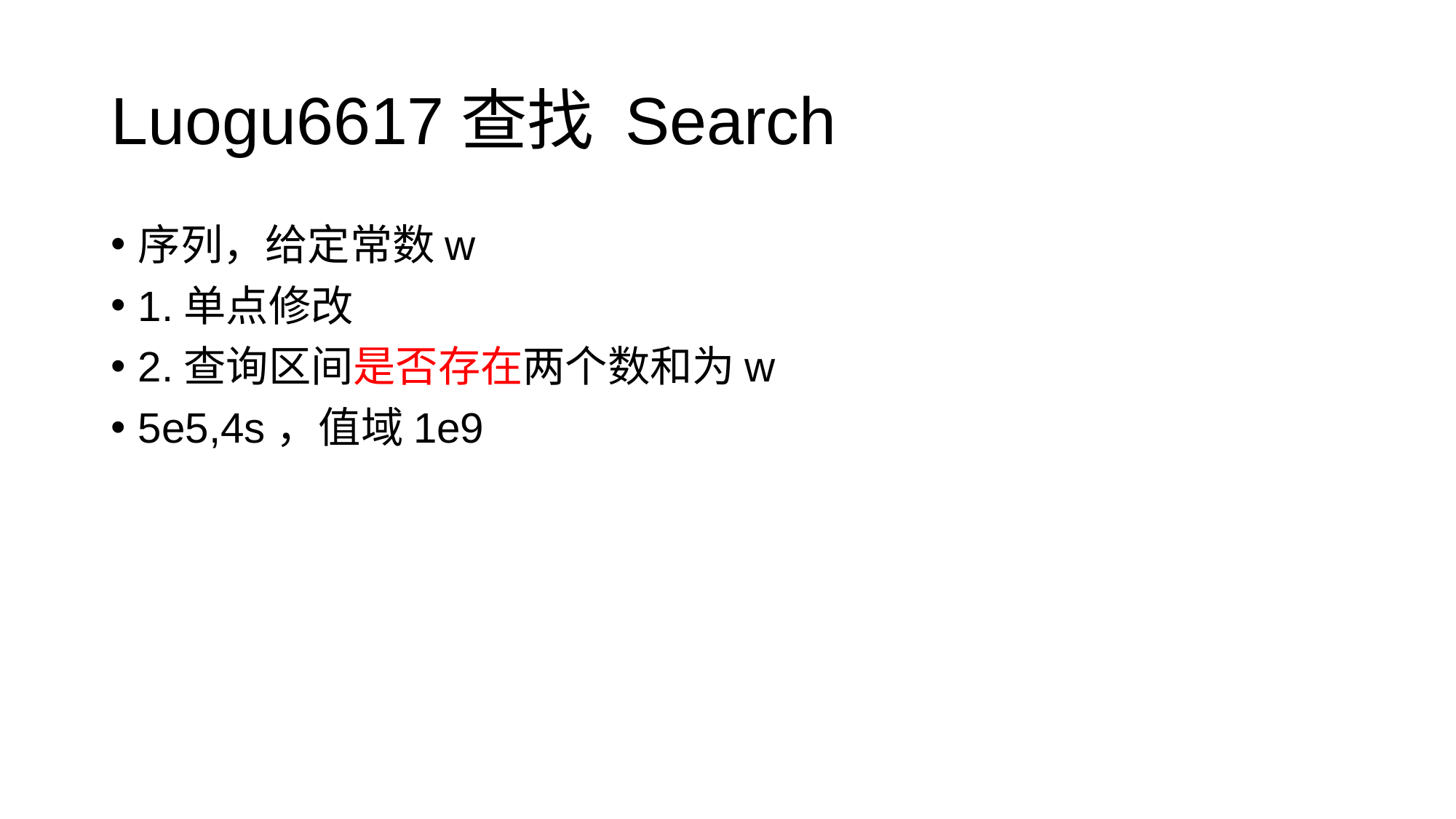

# Luogu6617查找 Search
序列，给定常数w
1.单点修改
2.查询区间是否存在两个数和为w
5e5,4s，值域1e9